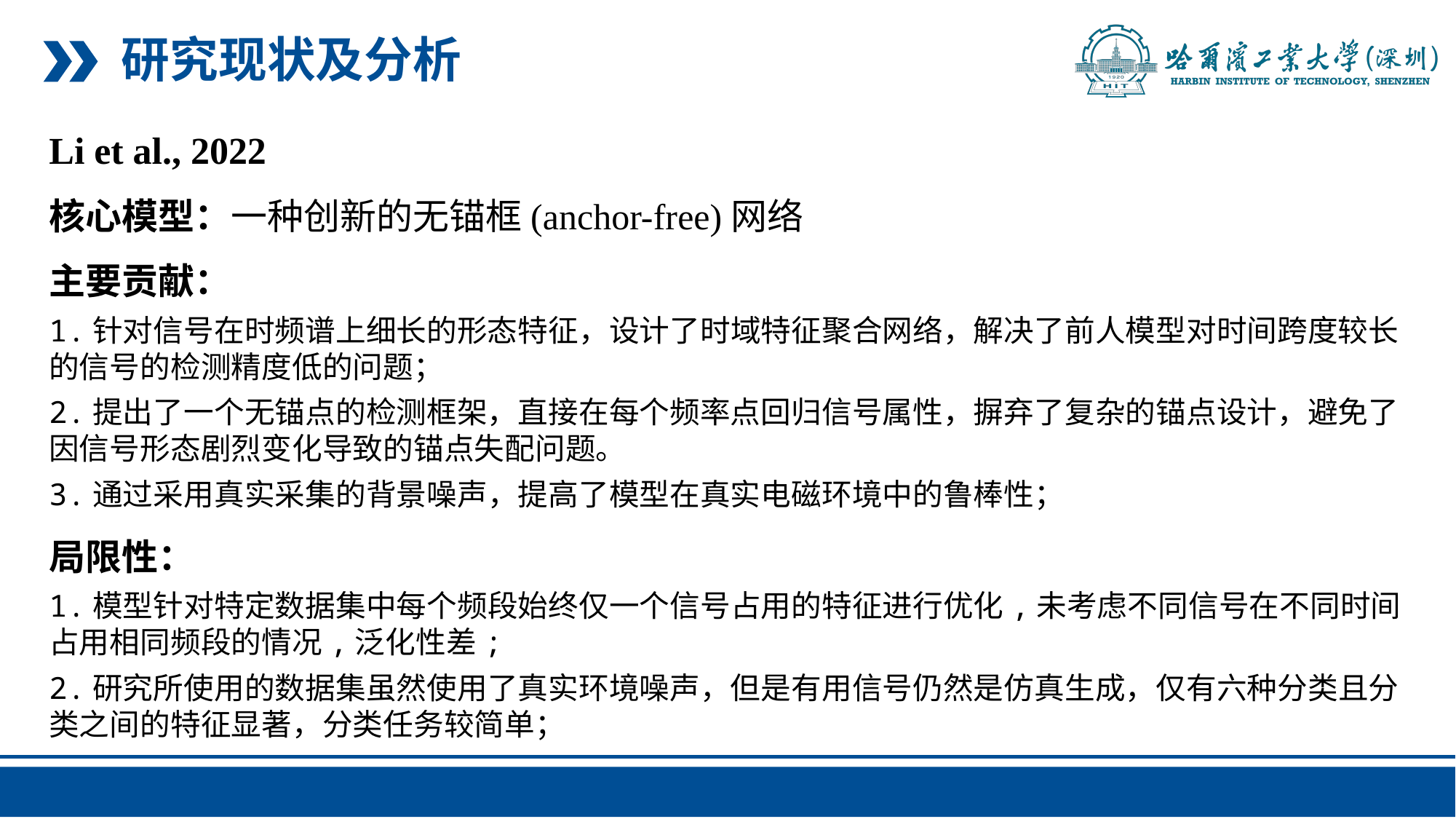

研究现状及分析
Li et al., 2022
核心模型：一种创新的无锚框(anchor-free)网络
主要贡献：
1.针对信号在时频谱上细长的形态特征，设计了时域特征聚合网络，解决了前人模型对时间跨度较长的信号的检测精度低的问题；
2.提出了一个无锚点的检测框架，直接在每个频率点回归信号属性，摒弃了复杂的锚点设计，避免了因信号形态剧烈变化导致的锚点失配问题。
3.通过采用真实采集的背景噪声，提高了模型在真实电磁环境中的鲁棒性；
局限性：
1.模型针对特定数据集中每个频段始终仅一个信号占用的特征进行优化,未考虑不同信号在不同时间占用相同频段的情况,泛化性差;
2.研究所使用的数据集虽然使用了真实环境噪声，但是有用信号仍然是仿真生成，仅有六种分类且分类之间的特征显著，分类任务较简单；